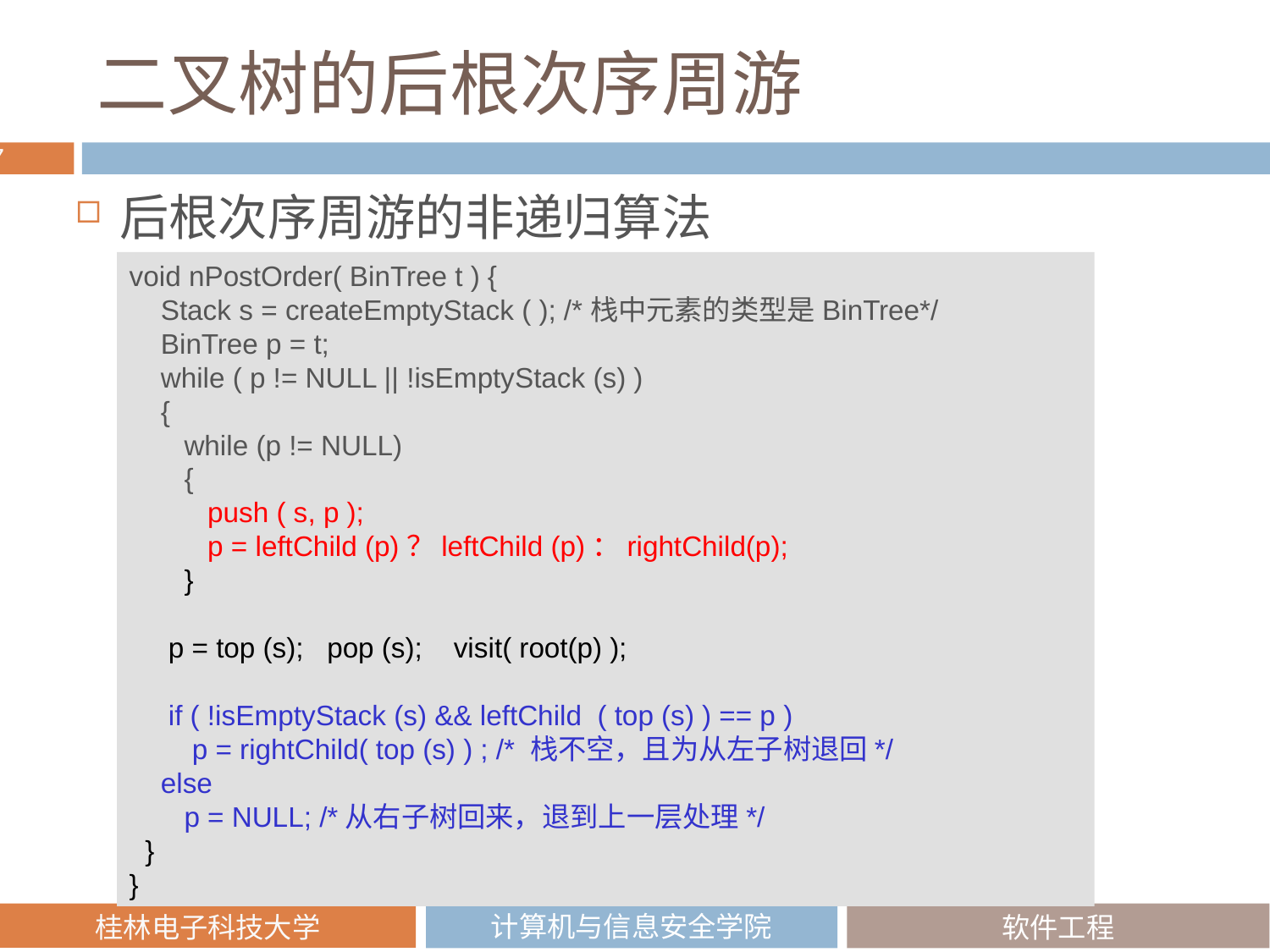

# 二叉树的后根次序周游
后根次序周游的非递归算法
void nPostOrder( BinTree t ) {
    Stack s = createEmptyStack ( ); /*栈中元素的类型是BinTree*/
    BinTree p = t;
    while ( p != NULL || !isEmptyStack (s) )
    {
       while (p != NULL)
       {
          push ( s, p );
          p = leftChild (p)？leftChild (p)：rightChild(p);
       }

     p = top (s);   pop (s);    visit( root(p) );

     if ( !isEmptyStack (s) && leftChild  ( top (s) ) == p )
        p = rightChild( top (s) ) ; /* 栈不空，且为从左子树退回*/
    else
       p = NULL; /*从右子树回来，退到上一层处理*/
  }
}